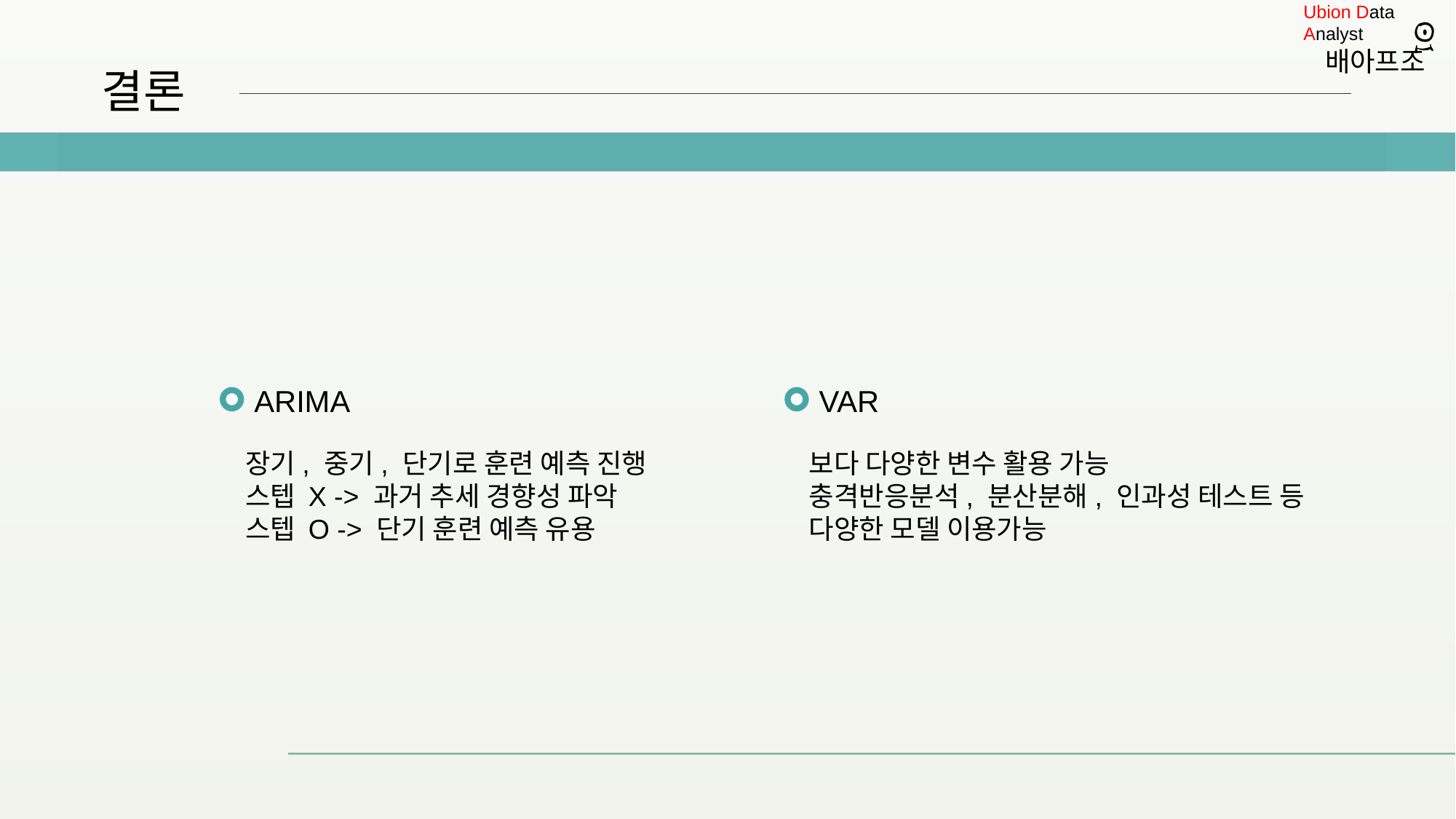

결론

ARIMA
VAR

장기, 중기, 단기로 훈련 예측 진행
스텝 X -> 과거 추세 경향성 파악
스텝 O -> 단기 훈련 예측 유용
보다 다양한 변수 활용 가능
충격반응분석, 분산분해, 인과성 테스트 등
다양한 모델 이용가능

35